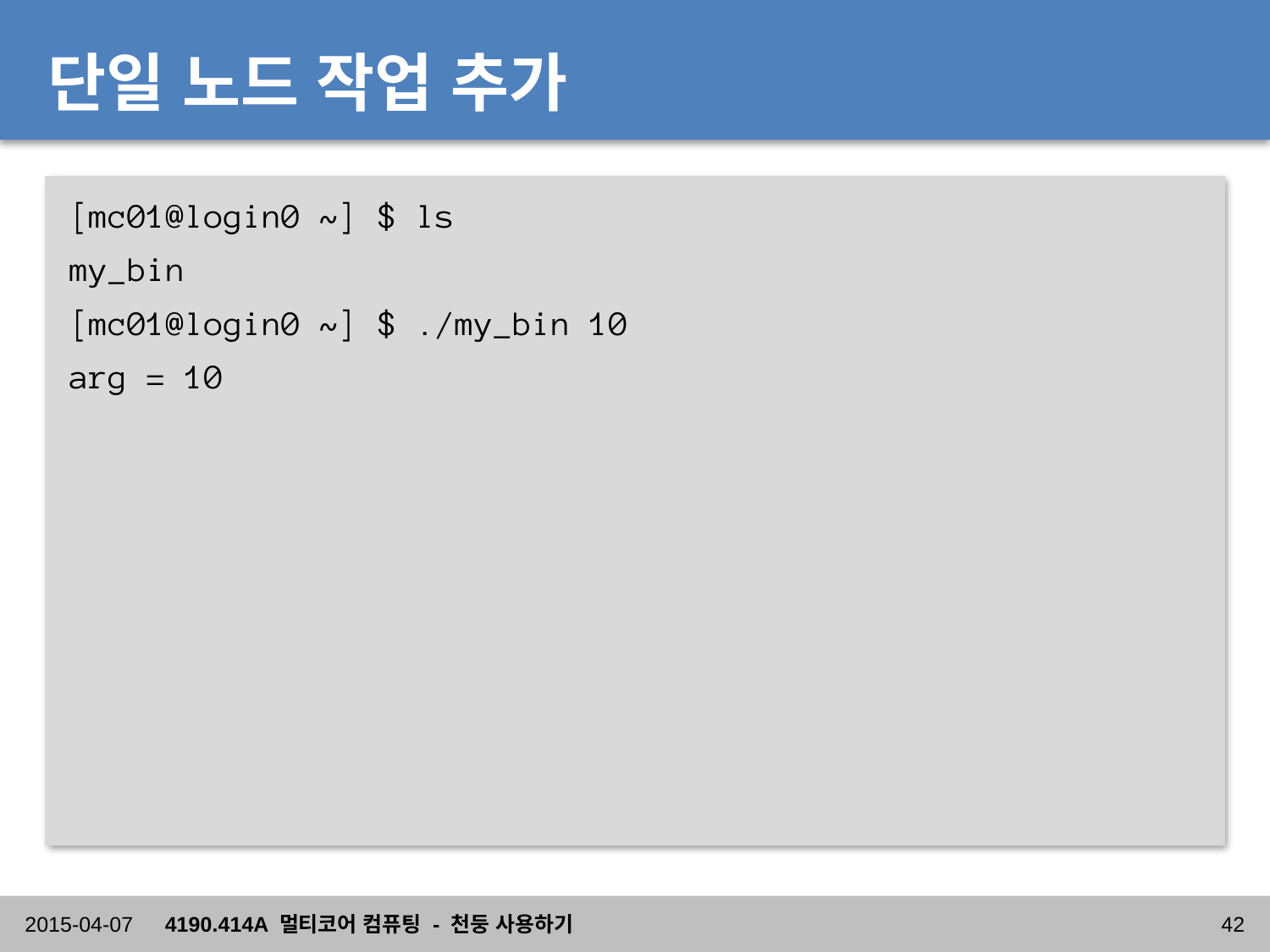

# 단일 노드 작업 추가
[mc01@login0 ~] $ ls
my_bin
[mc01@login0 ~] $ ./my_bin 10
arg = 10

2015-04-07
4190.414A 멀티코어 컴퓨팅 - 천둥 사용하기
42